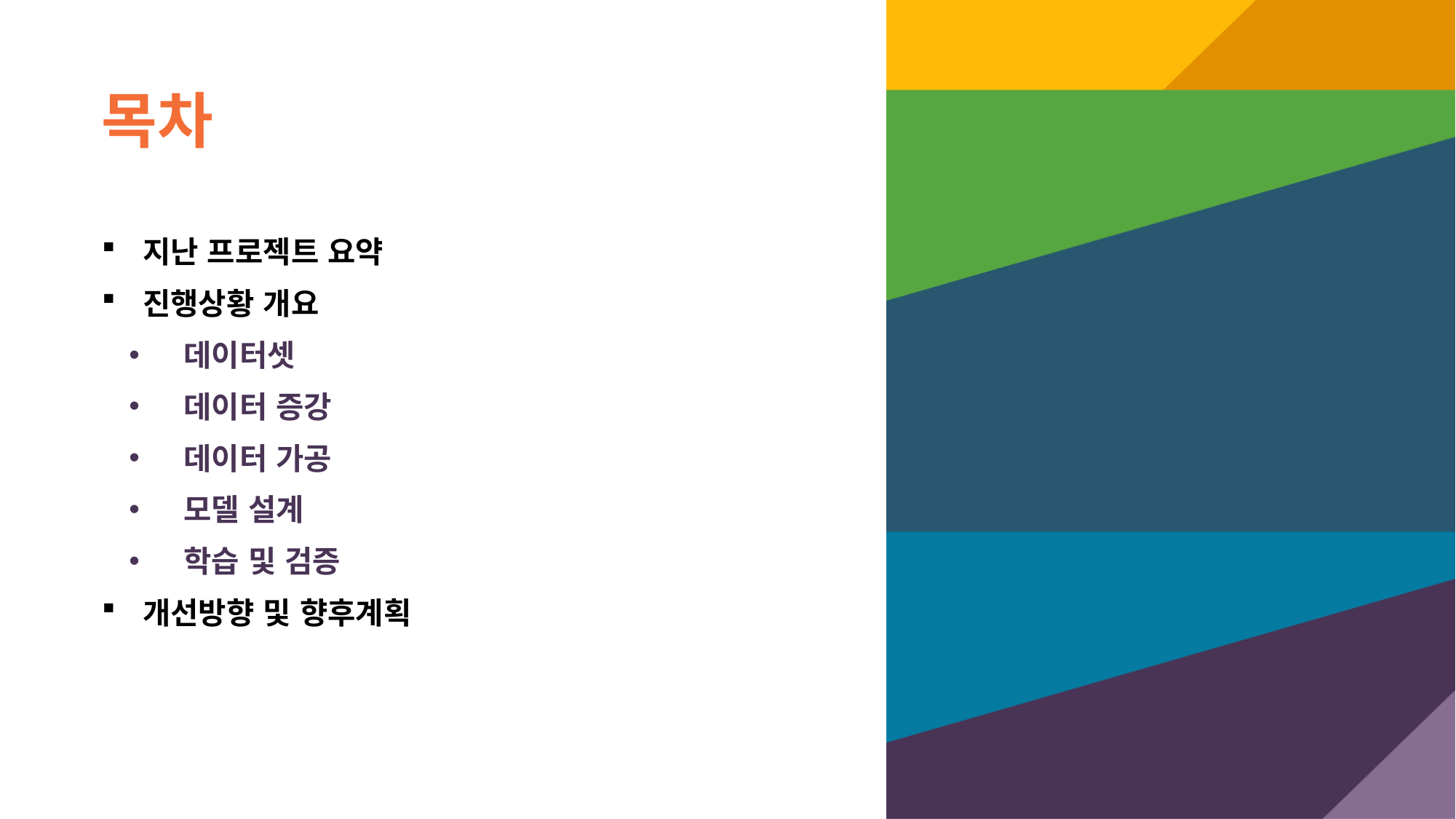

# 목차
지난 프로젝트 요약
진행상황 개요
데이터셋
데이터 증강
데이터 가공
모델 설계
학습 및 검증
개선방향 및 향후계획